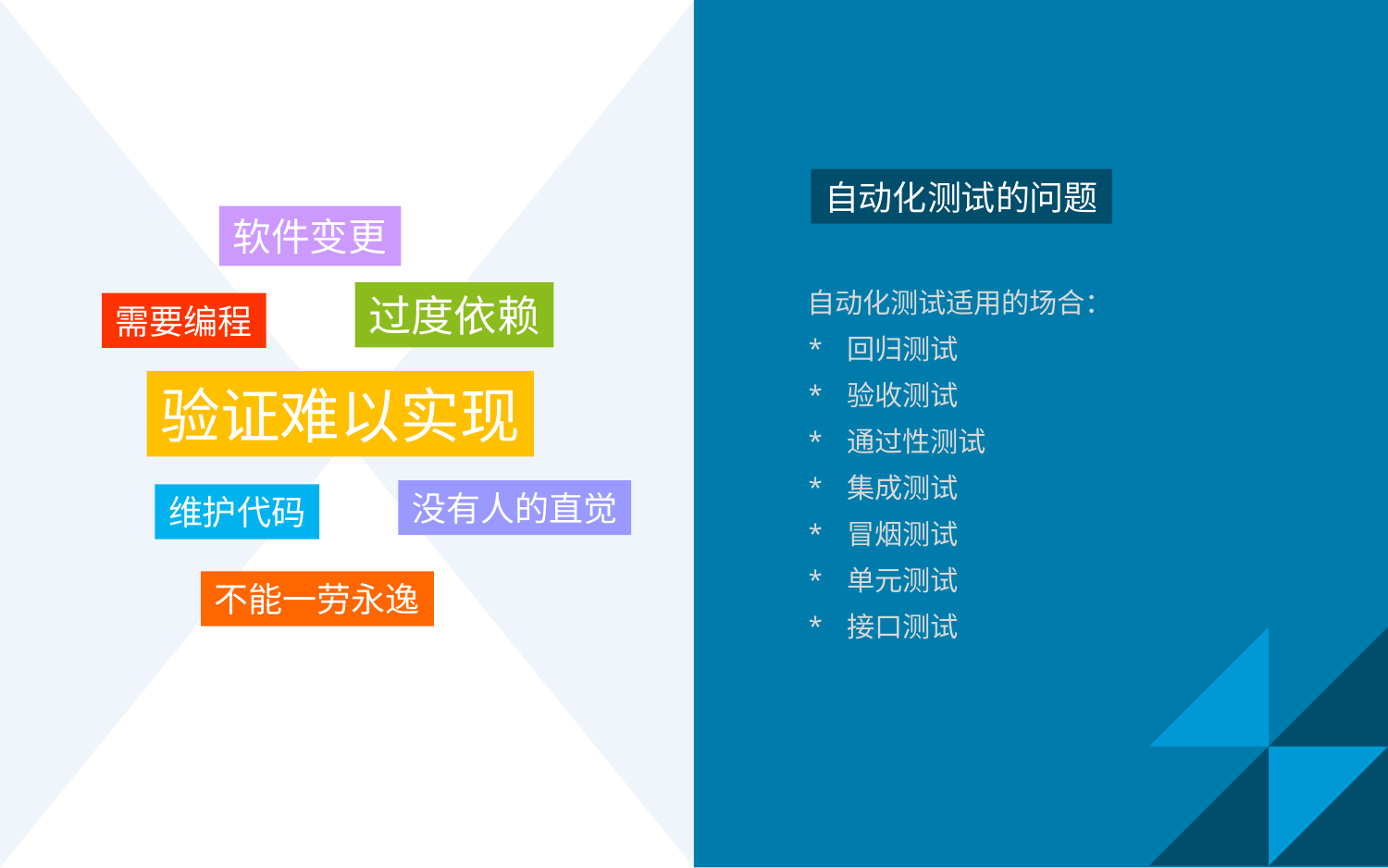

自动化测试的问题

自动化测试适用的场合：
* 回归测试
* 验收测试
* 通过性测试
* 集成测试
* 冒烟测试
* 单元测试
* 接口测试

软件变更

过度依赖
需要编程
验证难以实现
没有人的直觉
维护代码
不能一劳永逸